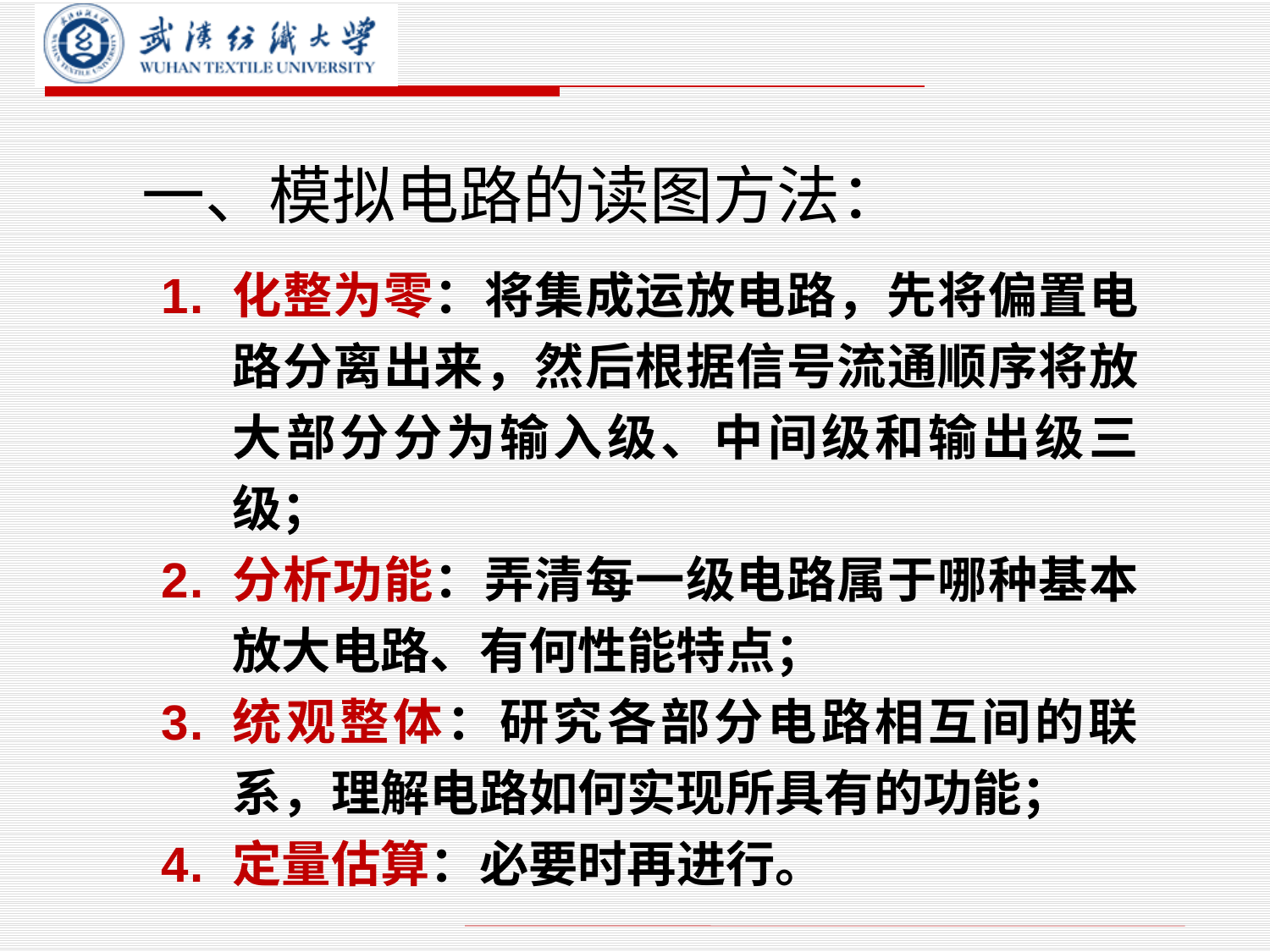

一、模拟电路的读图方法：
化整为零：将集成运放电路，先将偏置电路分离出来，然后根据信号流通顺序将放大部分分为输入级、中间级和输出级三级；
分析功能：弄清每一级电路属于哪种基本放大电路、有何性能特点；
统观整体：研究各部分电路相互间的联系，理解电路如何实现所具有的功能；
定量估算：必要时再进行。